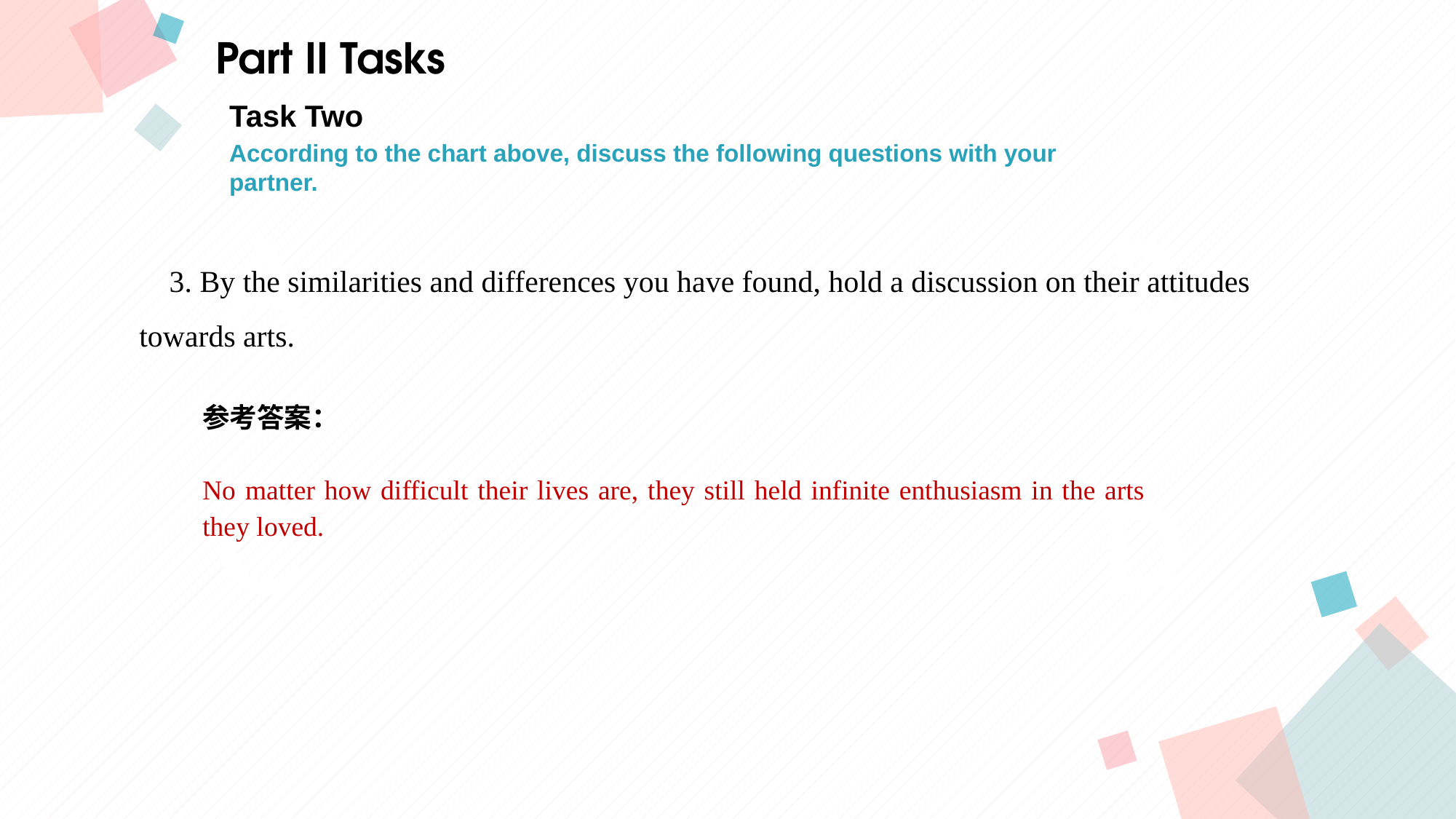

Part II Tasks
Task Two

According to the chart above, discuss the following questions with your
partner.
A
B
     3. By the similarities and differences you have found, hold a discussion on their attitudes
towards arts.
参考答案：

No matter how difficult their lives are, they still held infinite enthusiasm in the arts they loved.
C
D